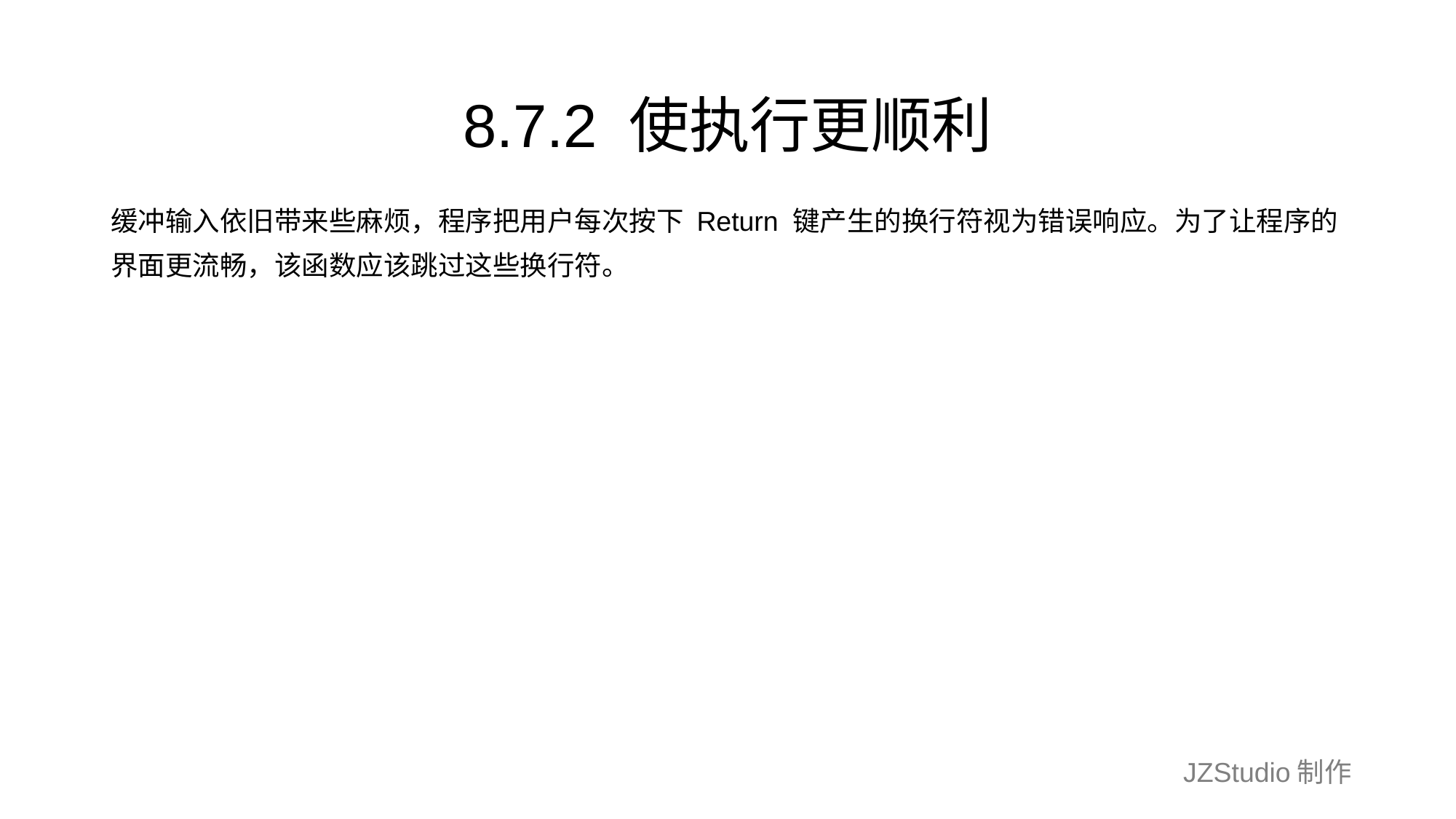

# 8.7.2 使执行更顺利
缓冲输入依旧带来些麻烦，程序把用户每次按下 Return 键产生的换行符视为错误响应。为了让程序的
界面更流畅，该函数应该跳过这些换行符。